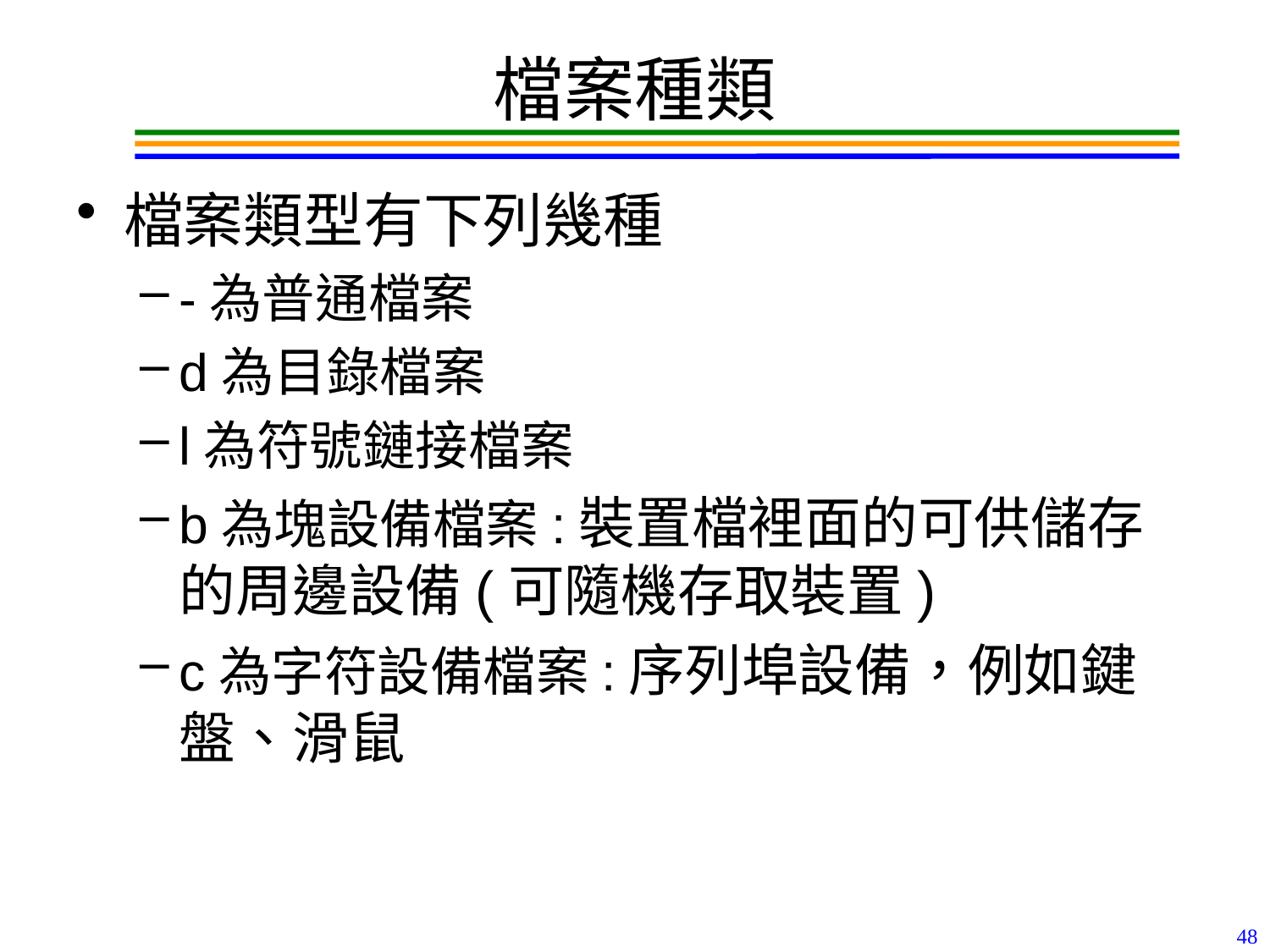

# 檔案種類
檔案類型有下列幾種
-為普通檔案
d為目錄檔案
l為符號鏈接檔案
b為塊設備檔案:裝置檔裡面的可供儲存的周邊設備(可隨機存取裝置)
c為字符設備檔案:序列埠設備，例如鍵盤、滑鼠

48